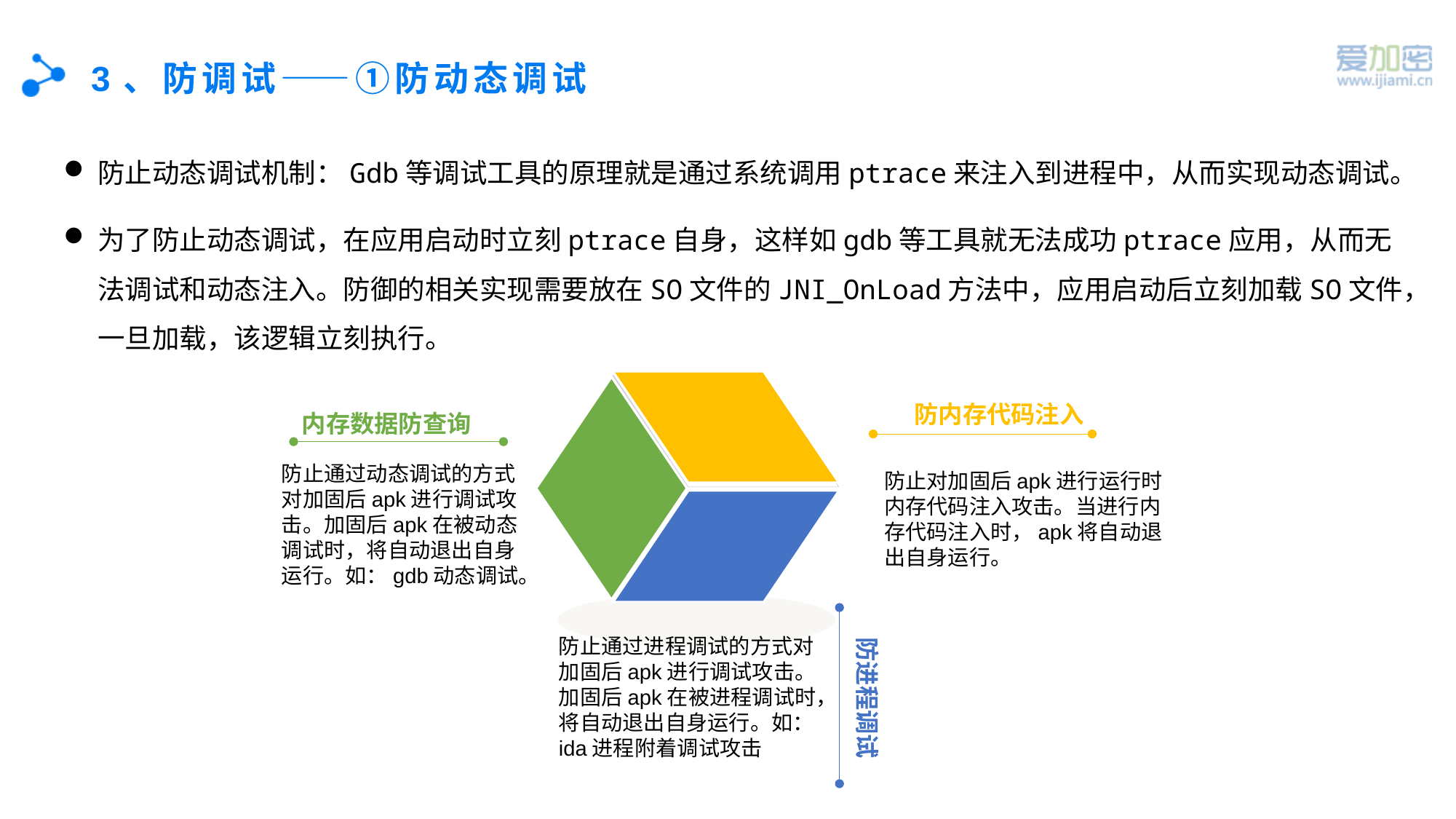

# 3、防调试——①防动态调试
防止动态调试机制：Gdb等调试工具的原理就是通过系统调用ptrace来注入到进程中，从而实现动态调试。
为了防止动态调试，在应用启动时立刻ptrace自身，这样如gdb等工具就无法成功ptrace应用，从而无法调试和动态注入。防御的相关实现需要放在SO文件的JNI_OnLoad方法中，应用启动后立刻加载SO文件，一旦加载，该逻辑立刻执行。

防内存代码注入
内存数据防查询
防止通过动态调试的方式对加固后apk进行调试攻击。加固后apk在被动态调试时，将自动退出自身运行。如：gdb动态调试。

防止对加固后apk进行运行时内存代码注入攻击。当进行内存代码注入时，apk将自动退出自身运行。

防进程调试
防止通过进程调试的方式对加固后apk进行调试攻击。加固后apk在被进程调试时，将自动退出自身运行。如：ida进程附着调试攻击